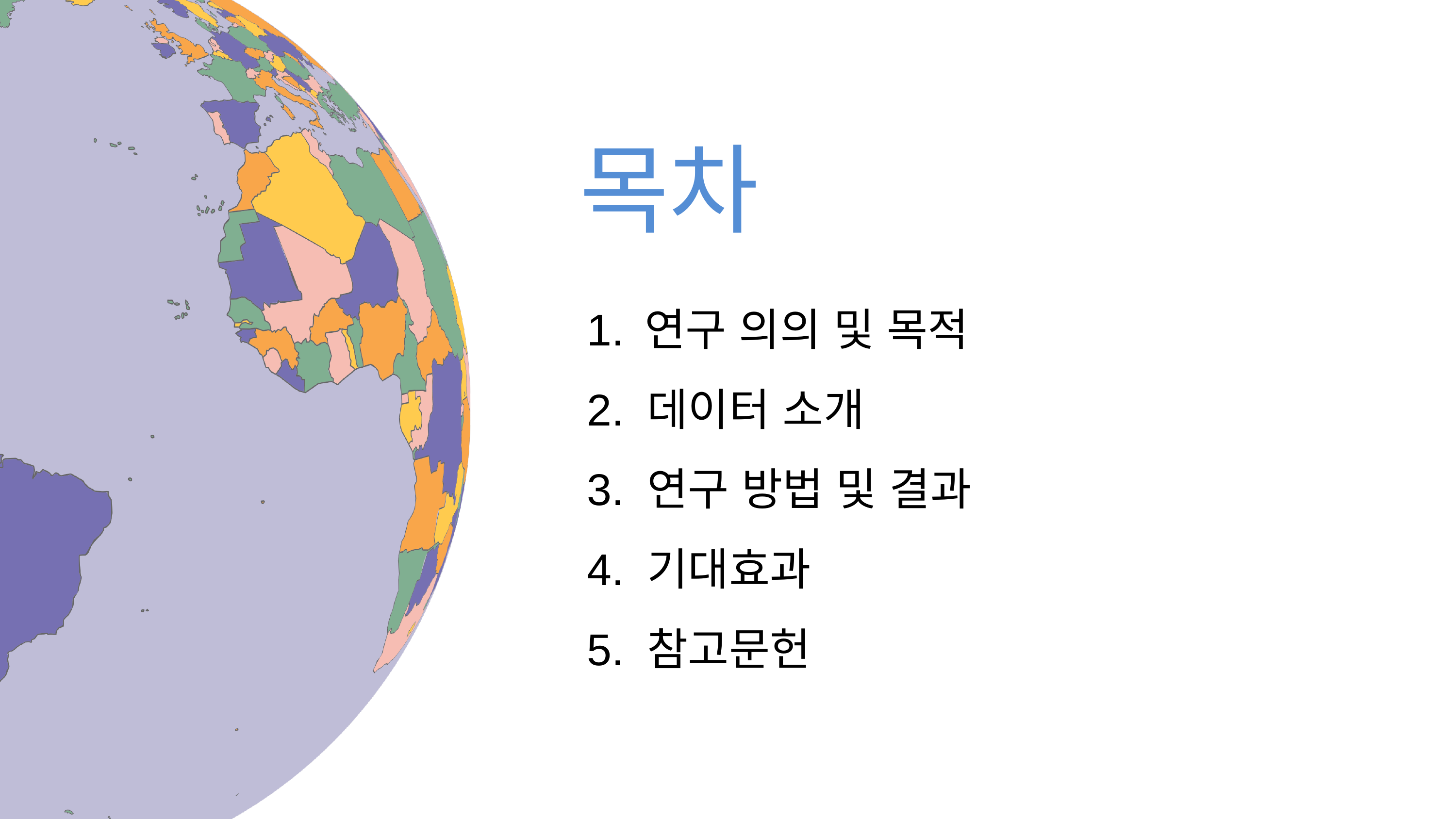

목차
 연구 의의 및 목적
 데이터 소개
 연구 방법 및 결과
 기대효과
 참고문헌